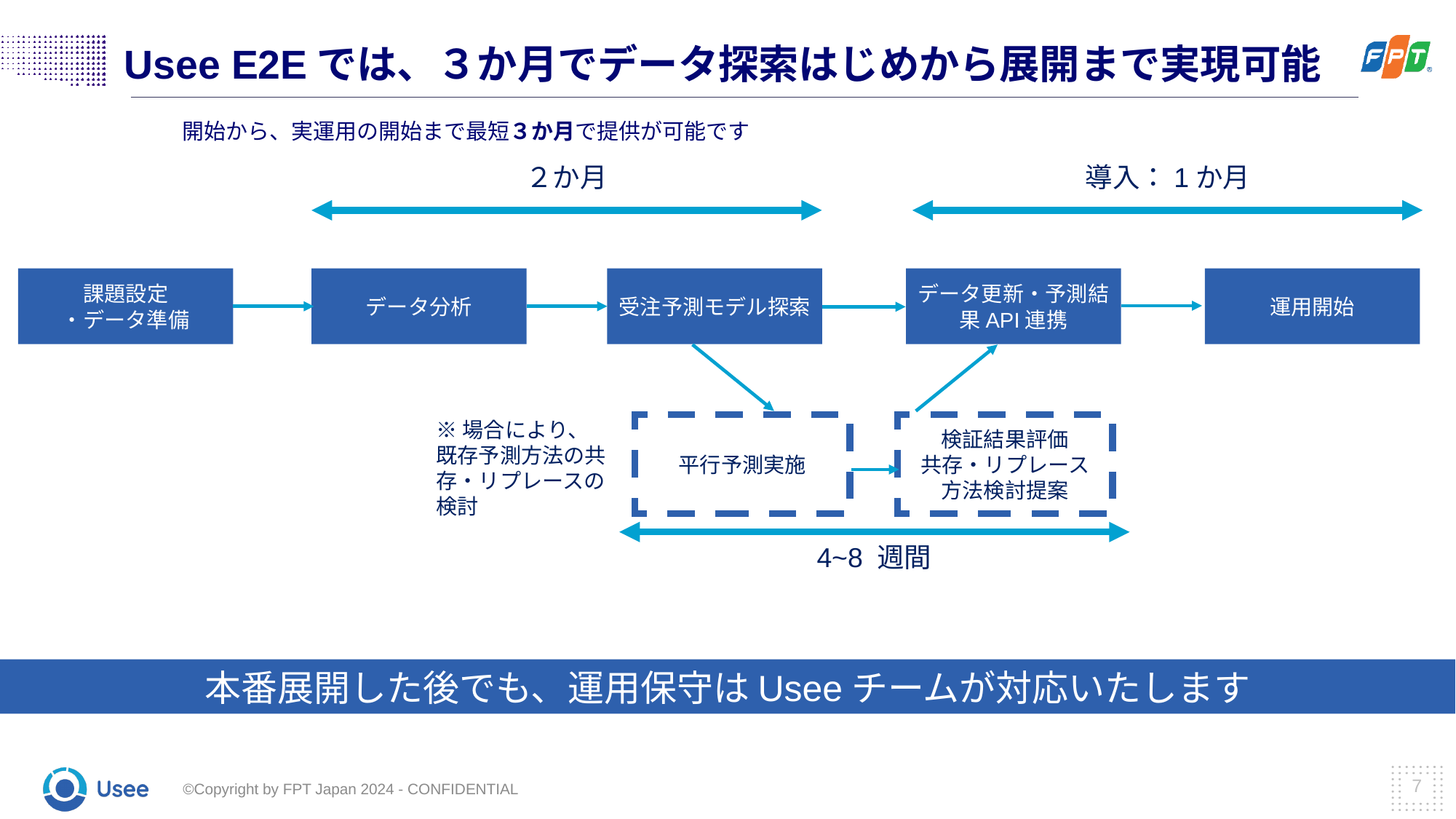

# Usee E2Eでは、３か月でデータ探索はじめから展開まで実現可能
開始から、実運用の開始まで最短３か月で提供が可能です
２か月
課題設定
・データ準備
データ分析
受注予測モデル探索
導入：1か月
データ更新・予測結果API連携
運用開始
※場合により、
既存予測方法の共存・リプレースの検討
検証結果評価
共存・リプレース
方法検討提案
平行予測実施
4~8 週間

本番展開した後でも、運用保守はUseeチームが対応いたします
7
©Copyright by FPT Japan 2024 - CONFIDENTIAL